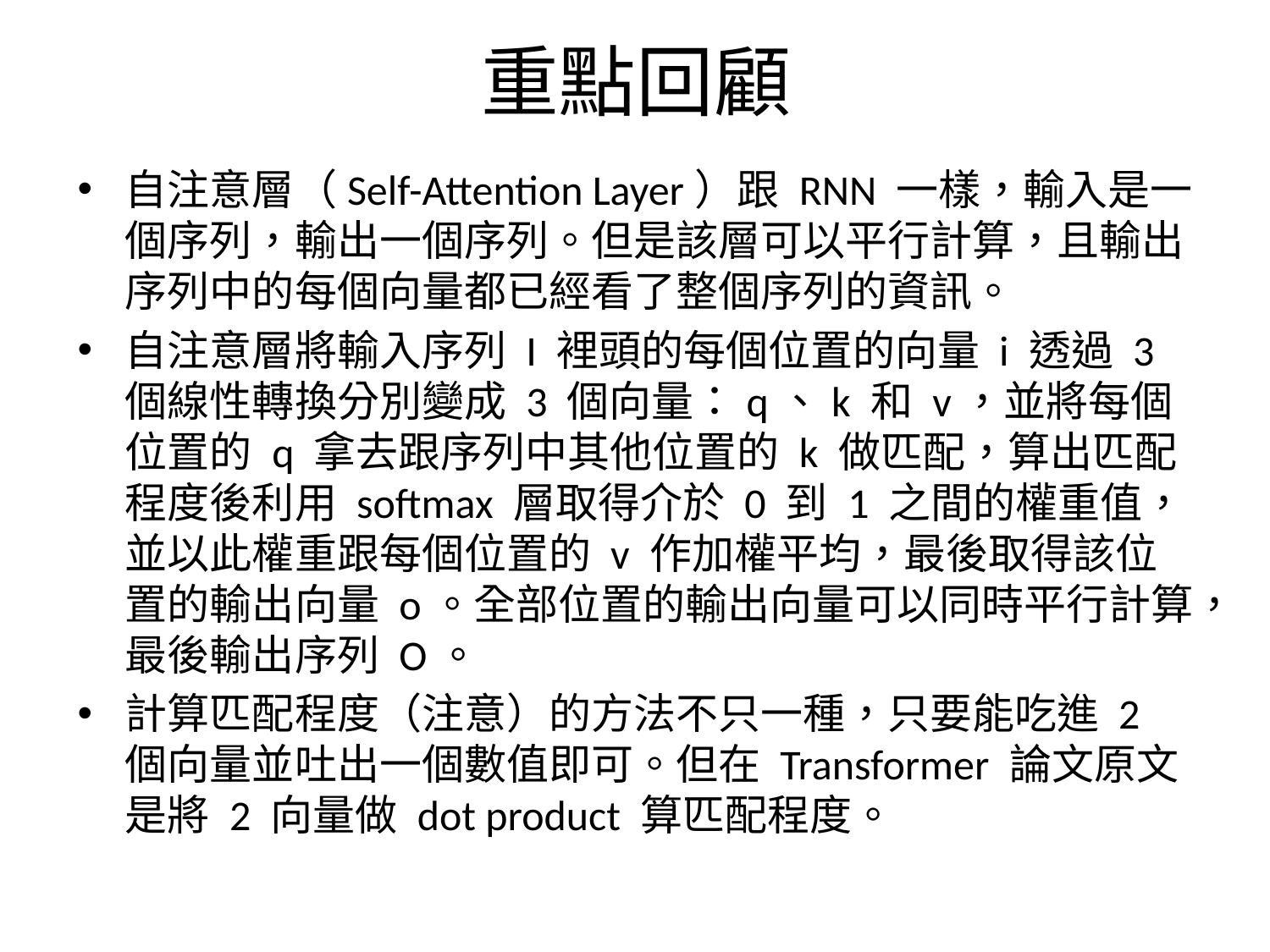

# 重點回顧
自注意層（Self-Attention Layer）跟 RNN 一樣，輸入是一個序列，輸出一個序列。但是該層可以平行計算，且輸出序列中的每個向量都已經看了整個序列的資訊。
自注意層將輸入序列 I 裡頭的每個位置的向量 i 透過 3 個線性轉換分別變成 3 個向量：q、k 和 v，並將每個位置的 q 拿去跟序列中其他位置的 k 做匹配，算出匹配程度後利用 softmax 層取得介於 0 到 1 之間的權重值，並以此權重跟每個位置的 v 作加權平均，最後取得該位置的輸出向量 o。全部位置的輸出向量可以同時平行計算，最後輸出序列 O。
計算匹配程度（注意）的方法不只一種，只要能吃進 2 個向量並吐出一個數值即可。但在 Transformer 論文原文是將 2 向量做 dot product 算匹配程度。